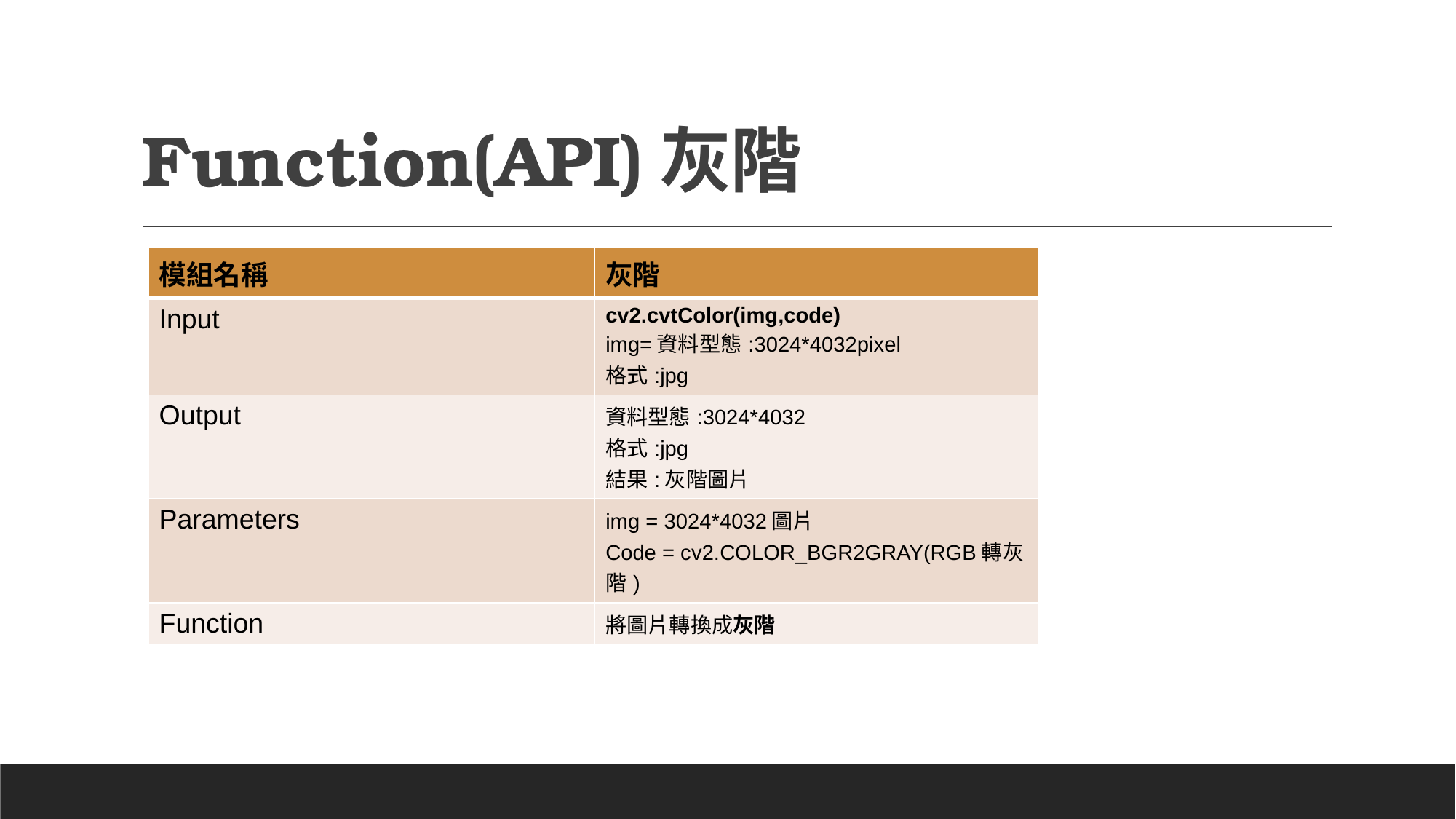

# Function(API)灰階
| 模組名稱 | 灰階 |
| --- | --- |
| Input | cv2.cvtColor(img,code) img=資料型態:3024\*4032pixel 格式:jpg |
| Output | 資料型態:3024\*4032 格式:jpg 結果:灰階圖片 |
| Parameters | img = 3024\*4032圖片 Code = cv2.COLOR\_BGR2GRAY(RGB轉灰階) |
| Function | 將圖片轉換成灰階 |